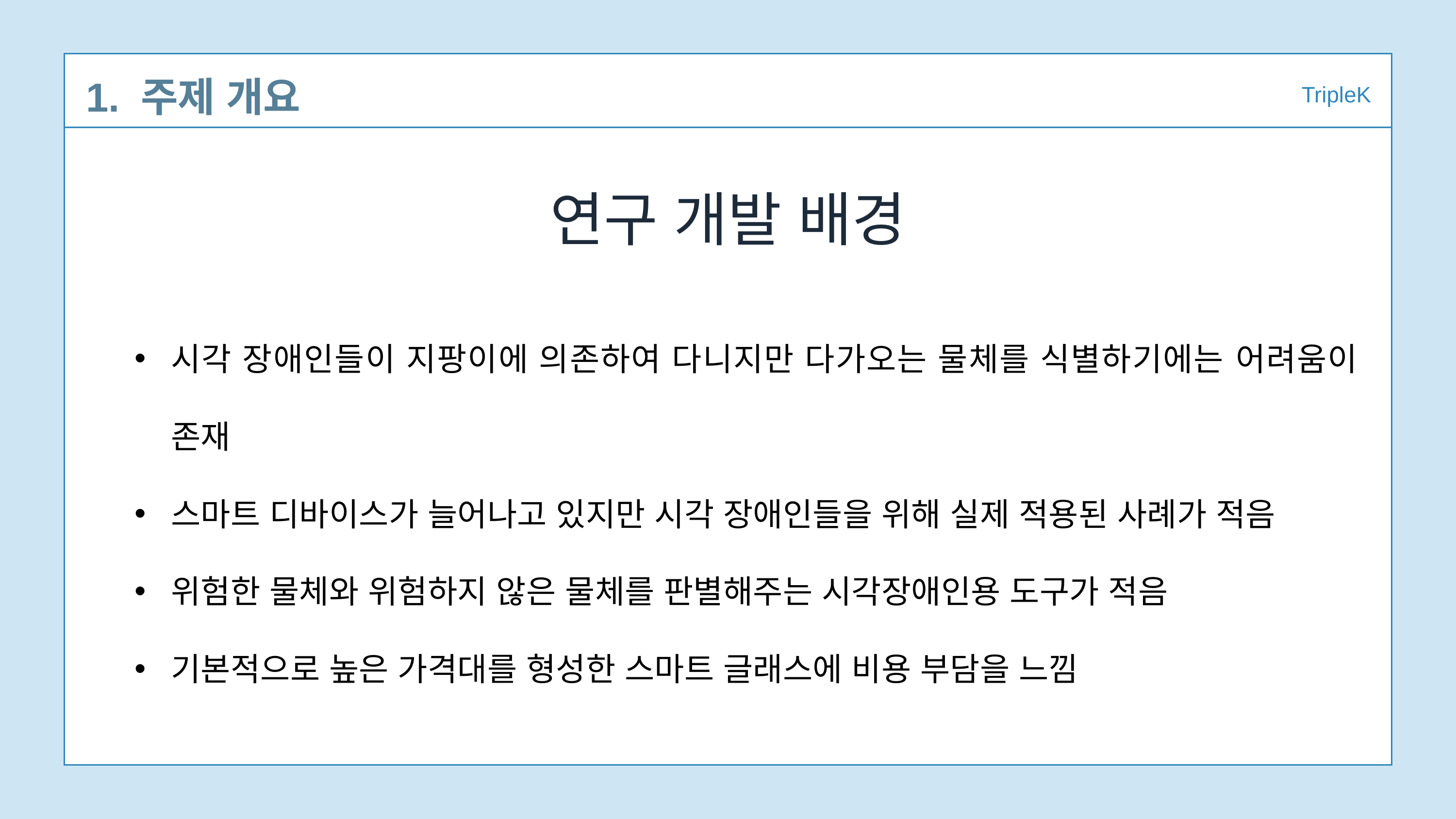

1. 주제 개요
TripleK

연구 개발 배경

시각 장애인들이 지팡이에 의존하여 다니지만 다가오는 물체를 식별하기에는 어려움이 존재
스마트 디바이스가 늘어나고 있지만 시각 장애인들을 위해 실제 적용된 사례가 적음
위험한 물체와 위험하지 않은 물체를 판별해주는 시각장애인용 도구가 적음
기본적으로 높은 가격대를 형성한 스마트 글래스에 비용 부담을 느낌